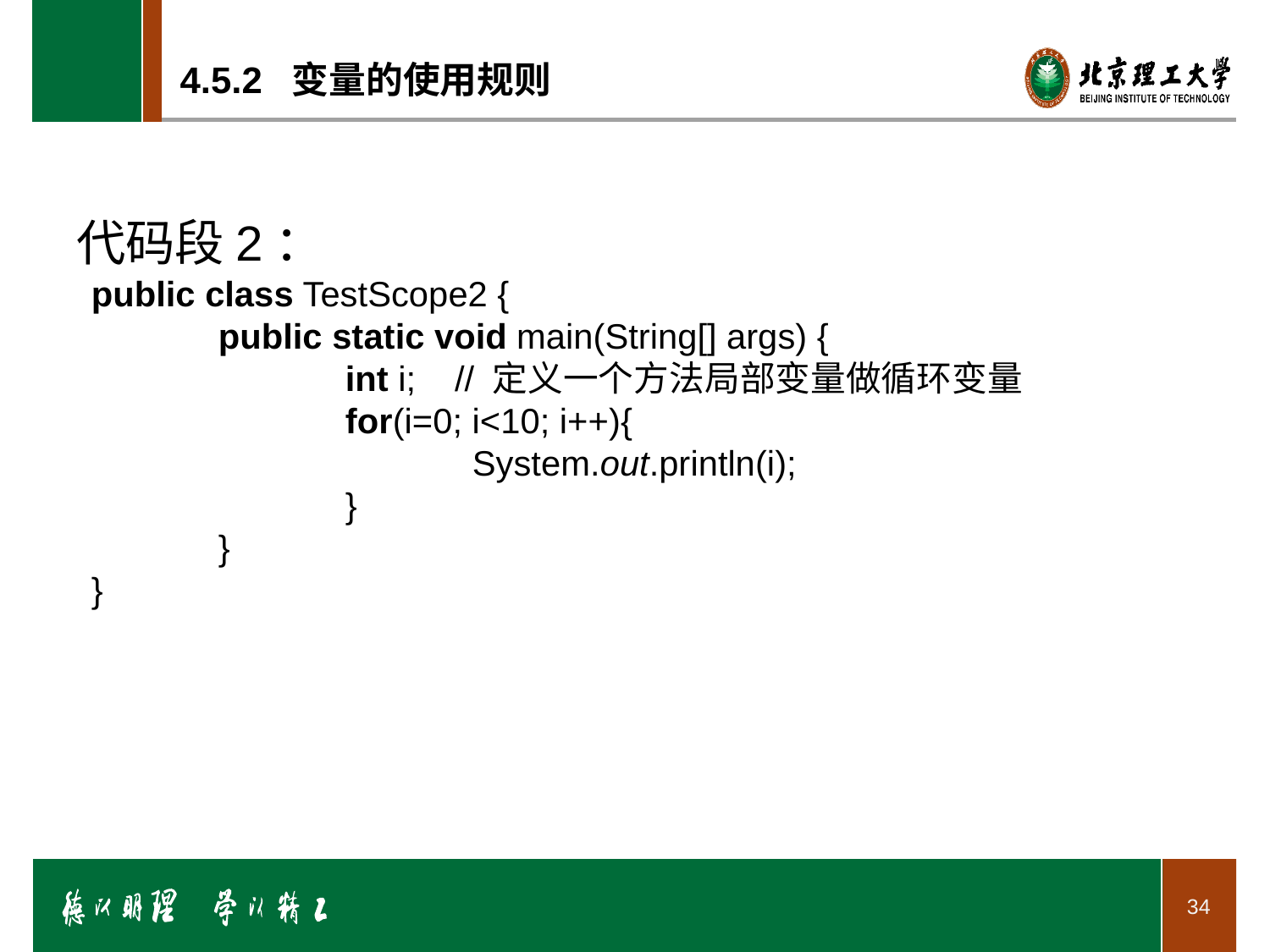

# 4.5.2  变量的使用规则
代码段2：
public class TestScope2 {
	public static void main(String[] args) {
		int i;    // 定义一个方法局部变量做循环变量
		for(i=0; i<10; i++){
			System.out.println(i);
		}
	}
}